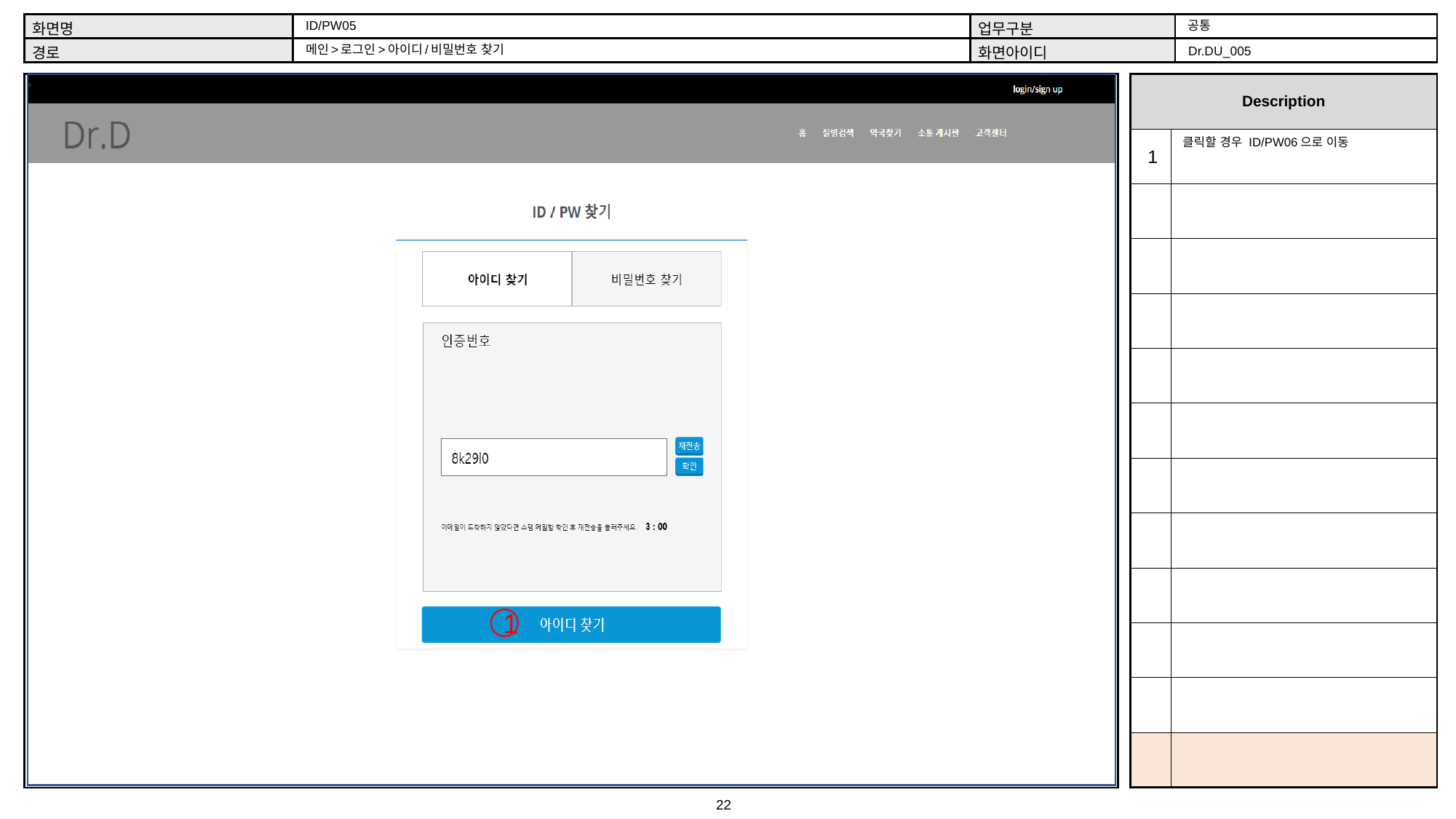

공통
ID/PW05
메인>로그인>아이디/비밀번호 찾기
Dr.DU_005

클릭할 경우 ID/PW06으로 이동
1
1